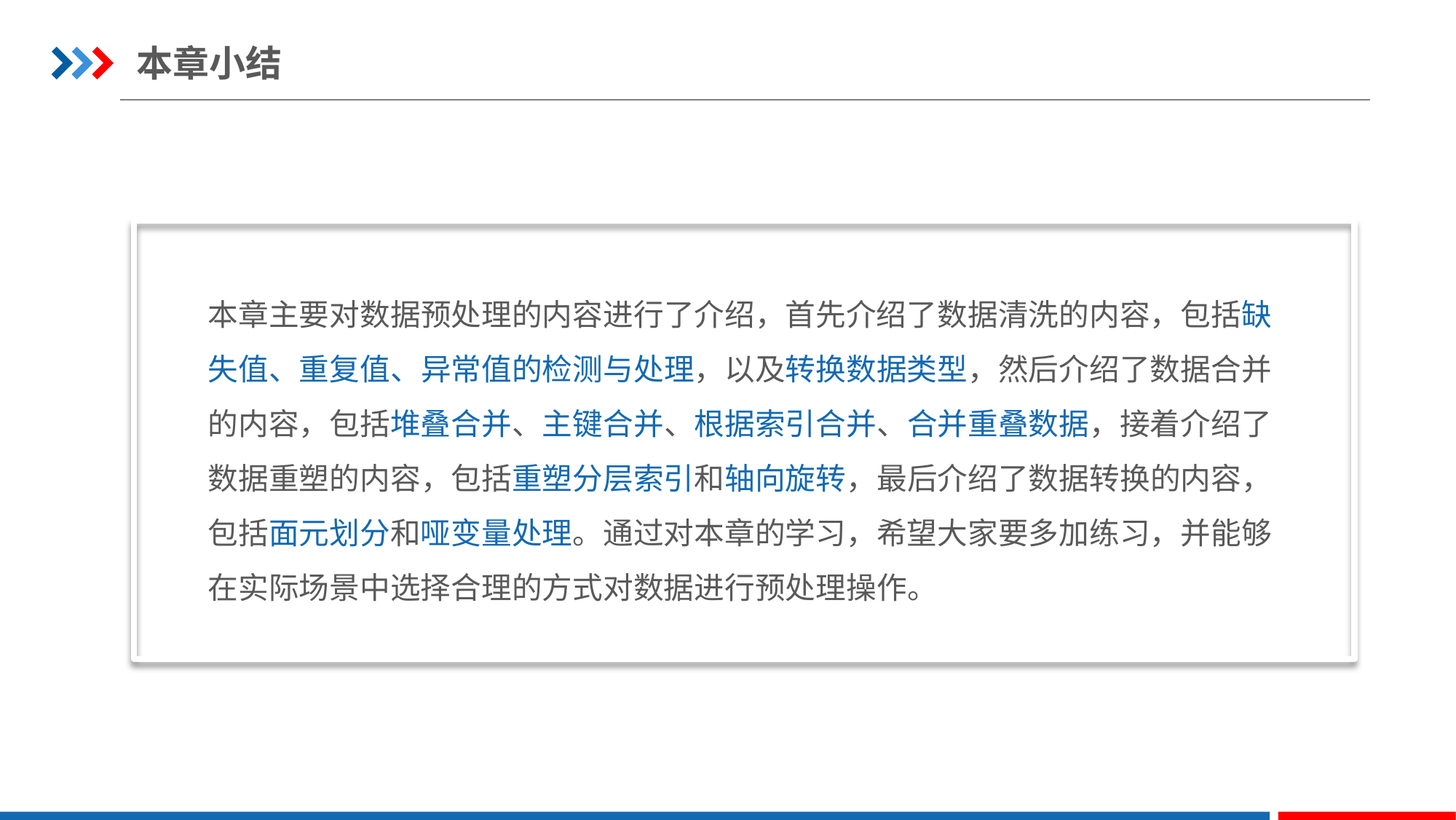

本章小结

本章主要对数据预处理的内容进行了介绍，首先介绍了数据清洗的内容，包括缺失值、重复值、异常值的检测与处理，以及转换数据类型，然后介绍了数据合并的内容，包括堆叠合并、主键合并、根据索引合并、合并重叠数据，接着介绍了数据重塑的内容，包括重塑分层索引和轴向旋转，最后介绍了数据转换的内容，包括面元划分和哑变量处理。通过对本章的学习，希望大家要多加练习，并能够在实际场景中选择合理的方式对数据进行预处理操作。